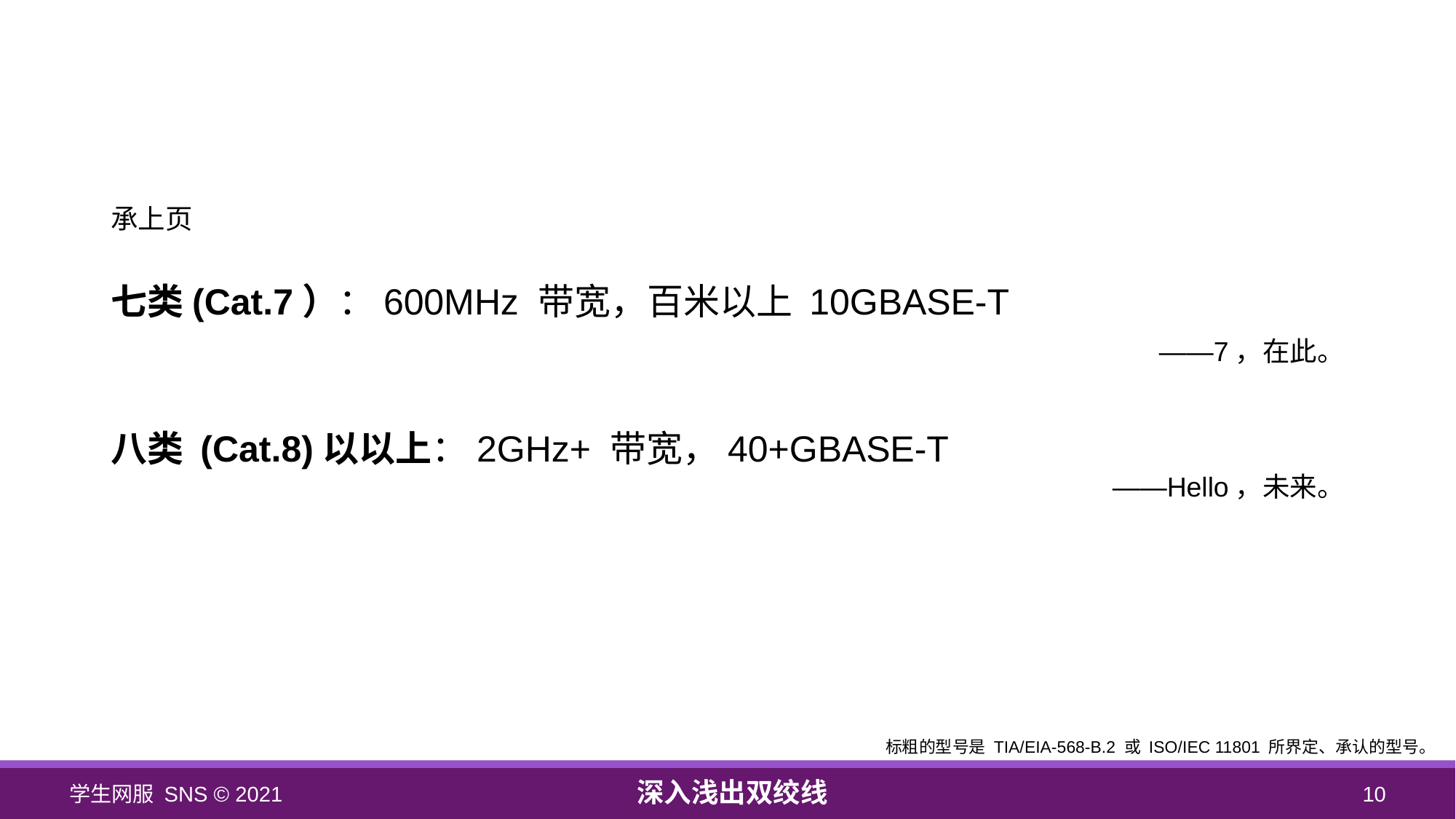

承上页

七类(Cat.7）：600MHz 带宽，百米以上 10GBASE-T
——7，在此。

八类 (Cat.8)以以上：2GHz+ 带宽，40+GBASE-T
——Hello，未来。
标粗的型号是 TIA/EIA-568-B.2 或 ISO/IEC 11801 所界定、承认的型号。
学生网服 SNS © 2021
深入浅出双绞线
10